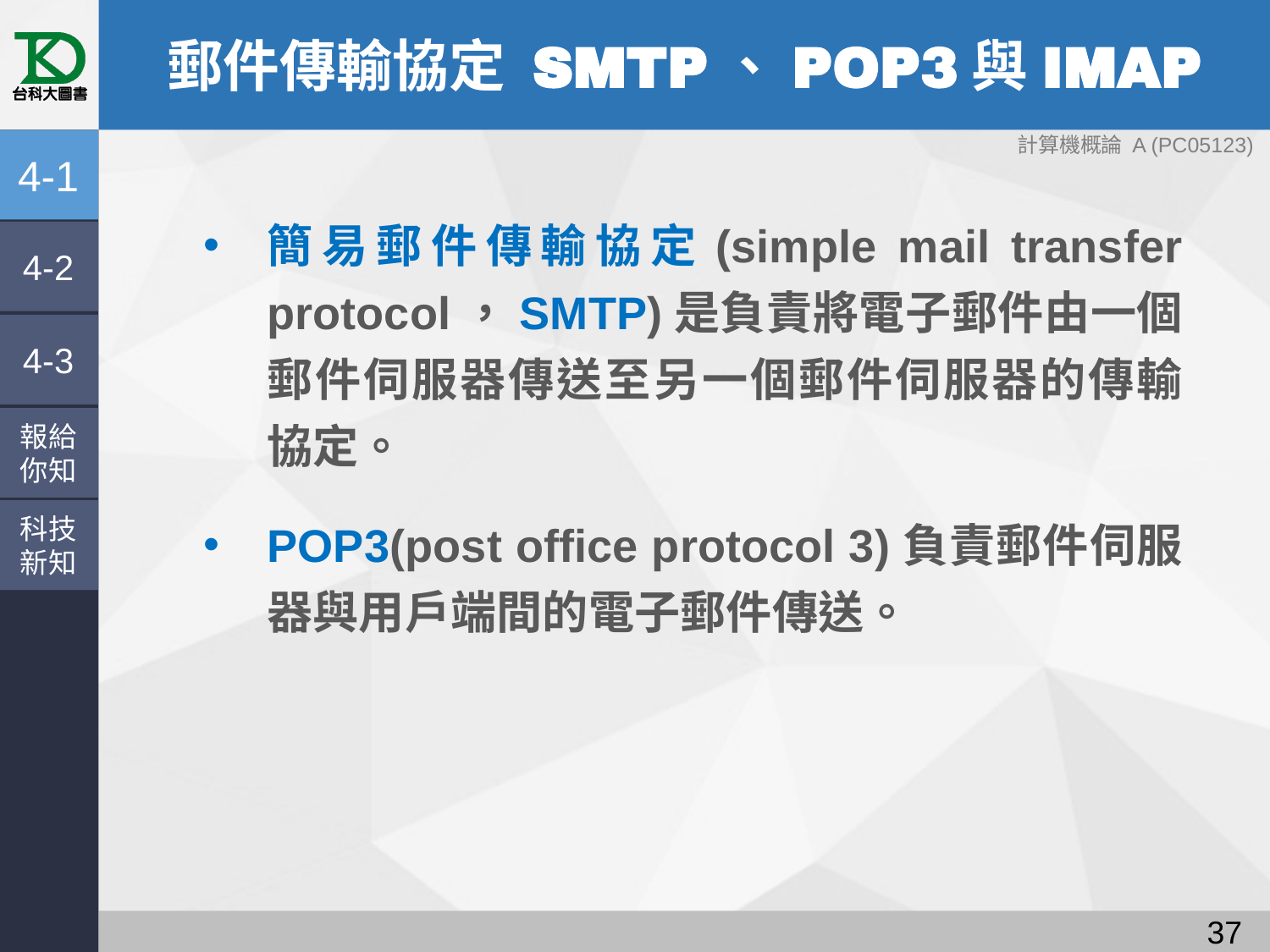

# 郵件傳輸協定 SMTP、POP3與IMAP
4-1
簡易郵件傳輸協定(simple mail transfer protocol，SMTP)是負責將電子郵件由一個郵件伺服器傳送至另一個郵件伺服器的傳輸協定。
POP3(post office protocol 3)負責郵件伺服器與用戶端間的電子郵件傳送。
4-2
4-3
報給
你知
科技
新知
37